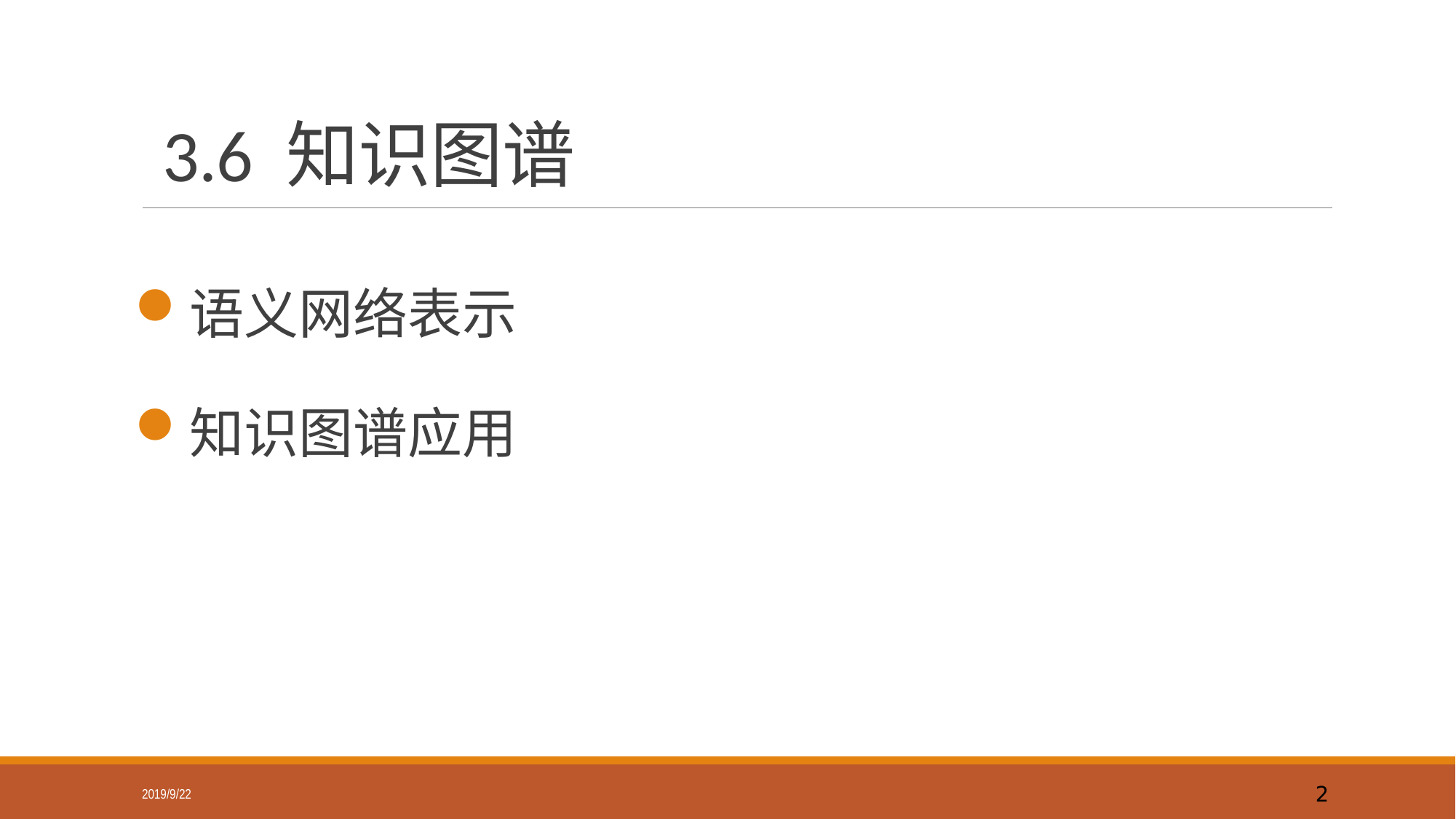

# 3.6 知识图谱
语义网络表示
知识图谱应用

2019/9/22
2